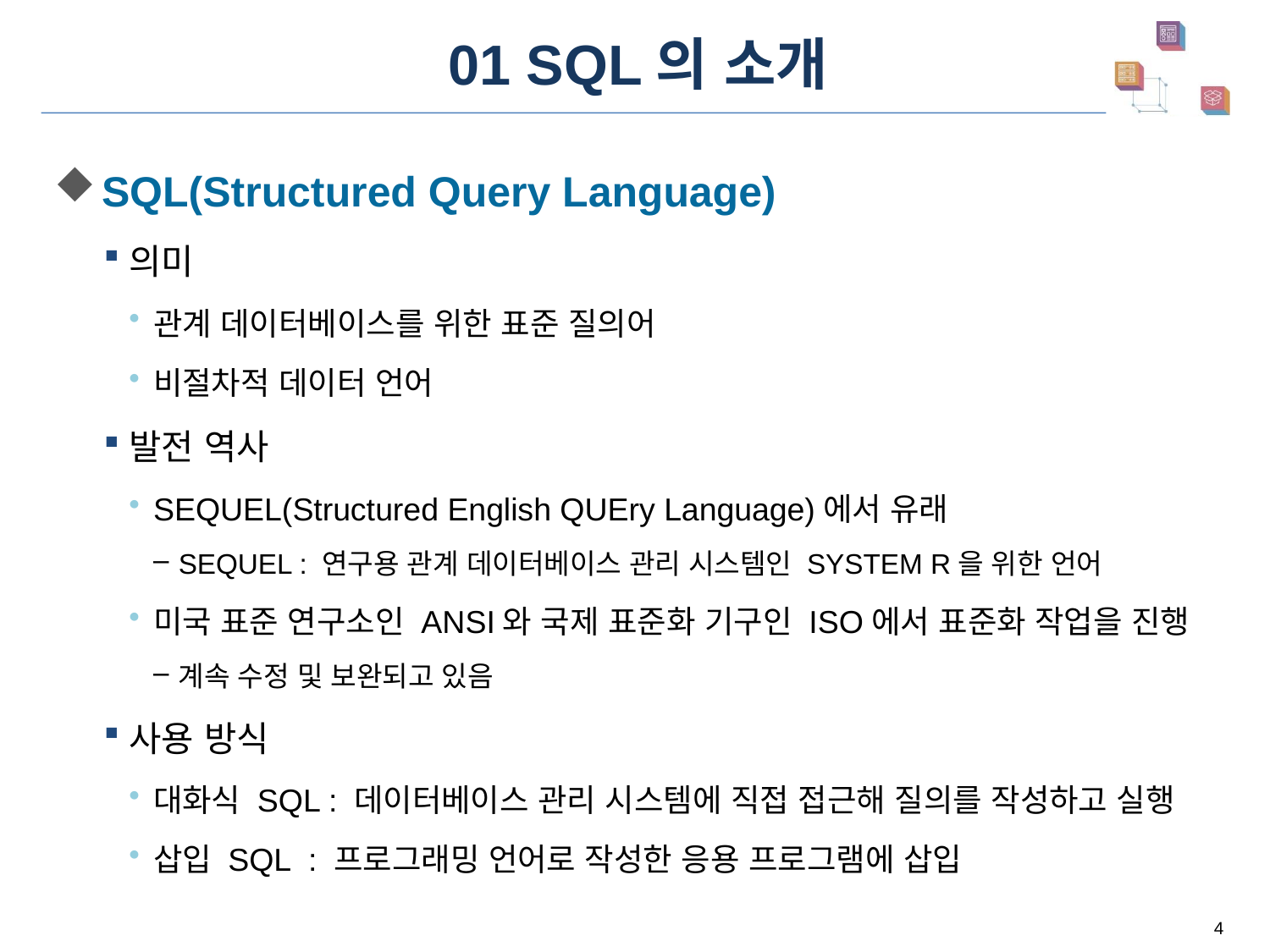

# 01 SQL의 소개
SQL(Structured Query Language)
의미
관계 데이터베이스를 위한 표준 질의어
비절차적 데이터 언어
발전 역사
SEQUEL(Structured English QUEry Language)에서 유래
SEQUEL : 연구용 관계 데이터베이스 관리 시스템인 SYSTEM R을 위한 언어
미국 표준 연구소인 ANSI와 국제 표준화 기구인 ISO에서 표준화 작업을 진행
계속 수정 및 보완되고 있음
사용 방식
대화식 SQL : 데이터베이스 관리 시스템에 직접 접근해 질의를 작성하고 실행
삽입 SQL  : 프로그래밍 언어로 작성한 응용 프로그램에 삽입